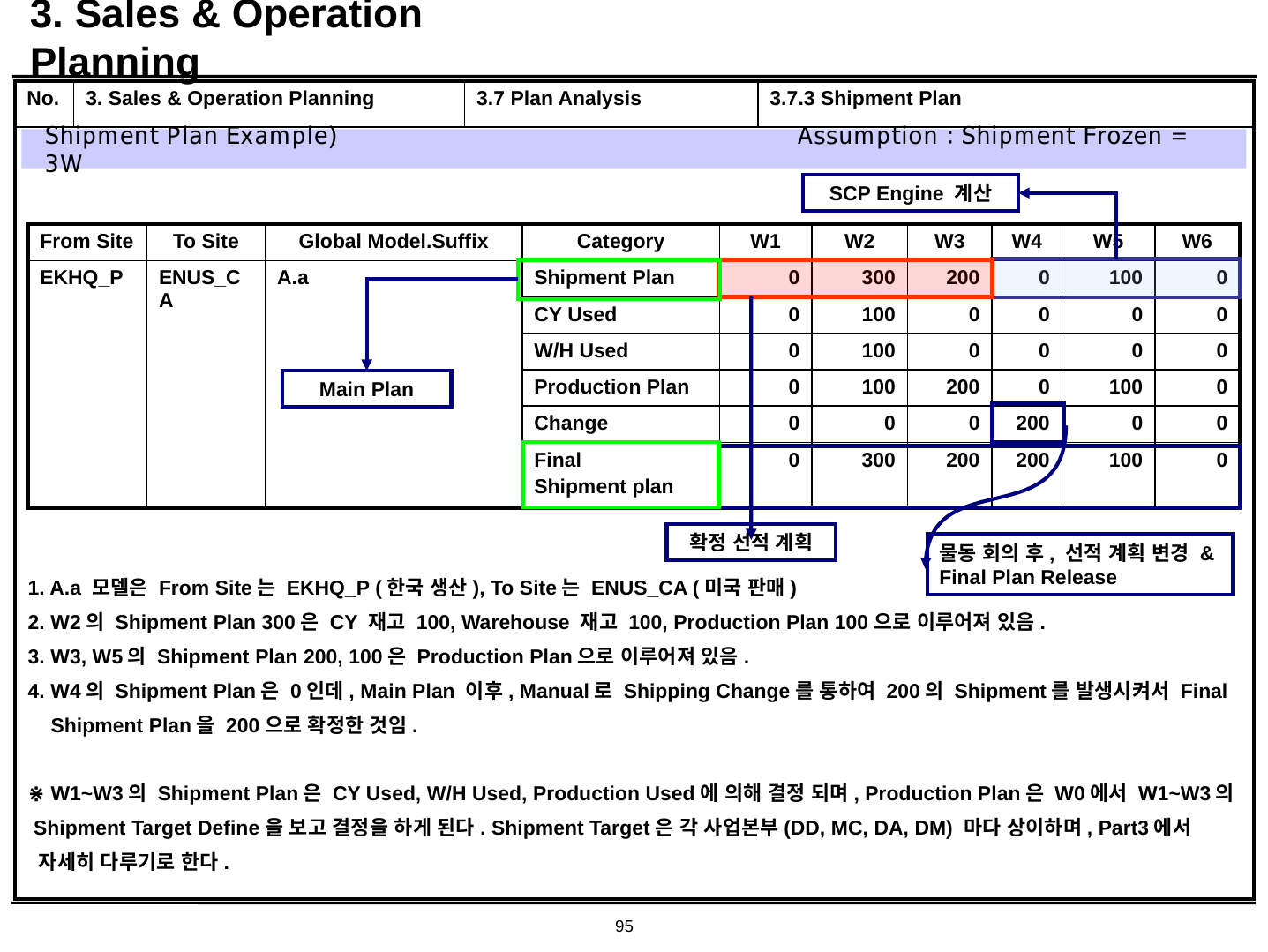

# 3. Sales & Operation Planning
| No. | 3. Sales & Operation Planning | 3.7 Plan Analysis | 3.7.3 Shipment Plan |
| --- | --- | --- | --- |
|  |  |  |  |
Shipment Plan Example)                                                                 Assumption : Shipment Frozen = 3W
SCP Engine 계산
| From Site | To Site | Global Model.Suffix | Category | W1 | W2 | W3 | W4 | W5 | W6 |
| --- | --- | --- | --- | --- | --- | --- | --- | --- | --- |
| EKHQ\_P | ENUS\_CA | A.a | Shipment Plan | 0 | 300 | 200 | 0 | 100 | 0 |
|  |  |  | CY Used | 0 | 100 | 0 | 0 | 0 | 0 |
|  |  |  | W/H Used | 0 | 100 | 0 | 0 | 0 | 0 |
|  |  |  | Production Plan | 0 | 100 | 200 | 0 | 100 | 0 |
|  |  |  | Change | 0 | 0 | 0 | 200 | 0 | 0 |
|  |  |  | Final Shipment plan | 0 | 300 | 200 | 200 | 100 | 0 |

Main Plan

확정 선적 계획
물동 회의 후, 선적 계획 변경 & Final Plan Release
1. A.a 모델은 From Site는 EKHQ_P (한국 생산), To Site는 ENUS_CA (미국 판매)
2. W2의 Shipment Plan 300은 CY 재고 100, Warehouse 재고 100, Production Plan 100으로 이루어져 있음.
3. W3, W5의 Shipment Plan 200, 100은 Production Plan으로 이루어져 있음.
4. W4의 Shipment Plan은 0인데, Main Plan 이후, Manual로 Shipping Change를 통하여 200의 Shipment를 발생시켜서 Final
    Shipment Plan을 200으로 확정한 것임.

⋇ W1~W3의 Shipment Plan은 CY Used, W/H Used, Production Used에 의해 결정 되며, Production Plan은 W0에서 W1~W3의
 Shipment Target Define을 보고 결정을 하게 된다. Shipment Target은 각 사업본부(DD, MC, DA, DM) 마다 상이하며, Part3에서
 자세히 다루기로 한다.
95